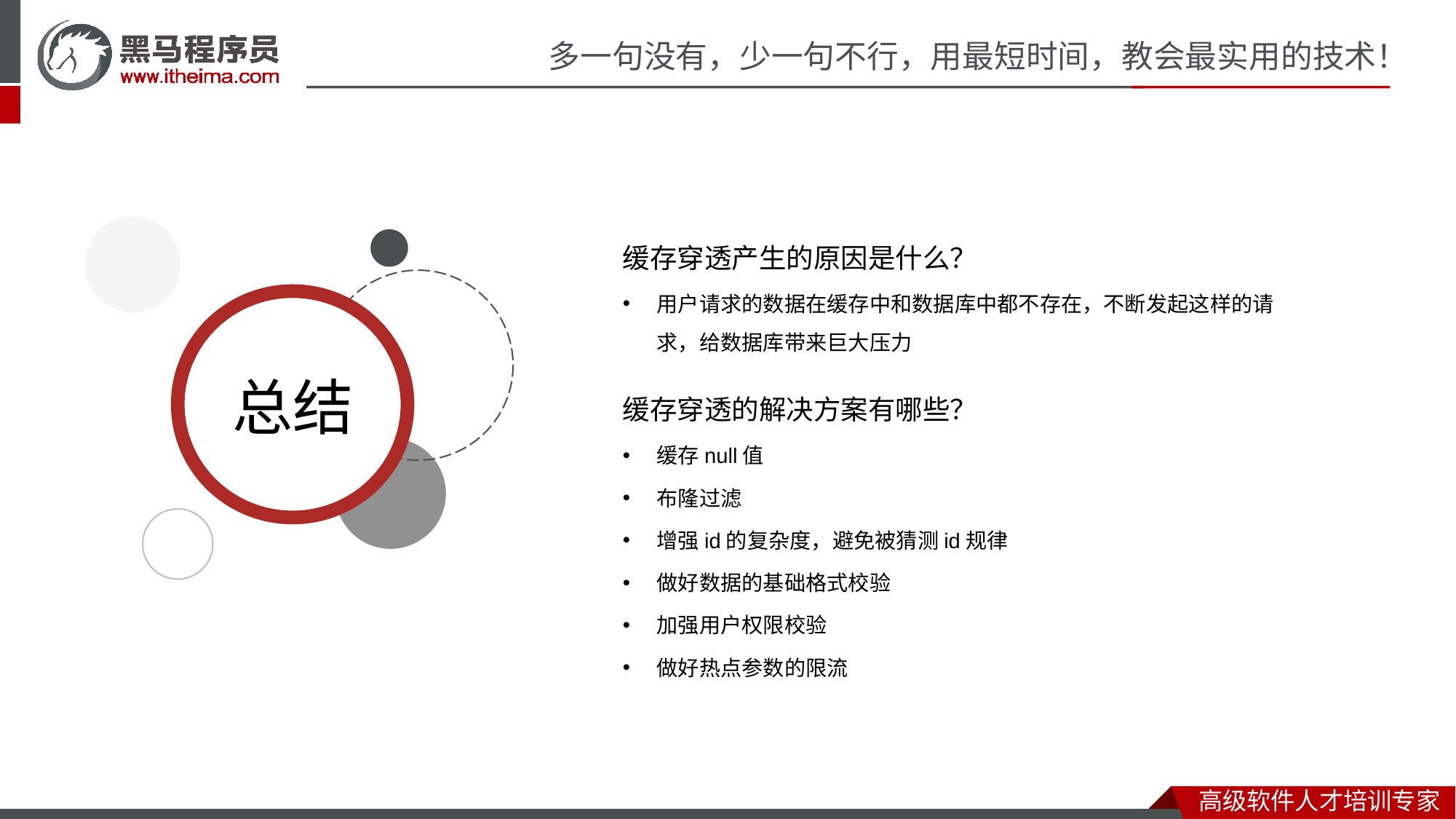

缓存穿透产生的原因是什么？
用户请求的数据在缓存中和数据库中都不存在，不断发起这样的请求，给数据库带来巨大压力
缓存穿透的解决方案有哪些？
缓存null值
布隆过滤
增强id的复杂度，避免被猜测id规律
做好数据的基础格式校验
加强用户权限校验
做好热点参数的限流